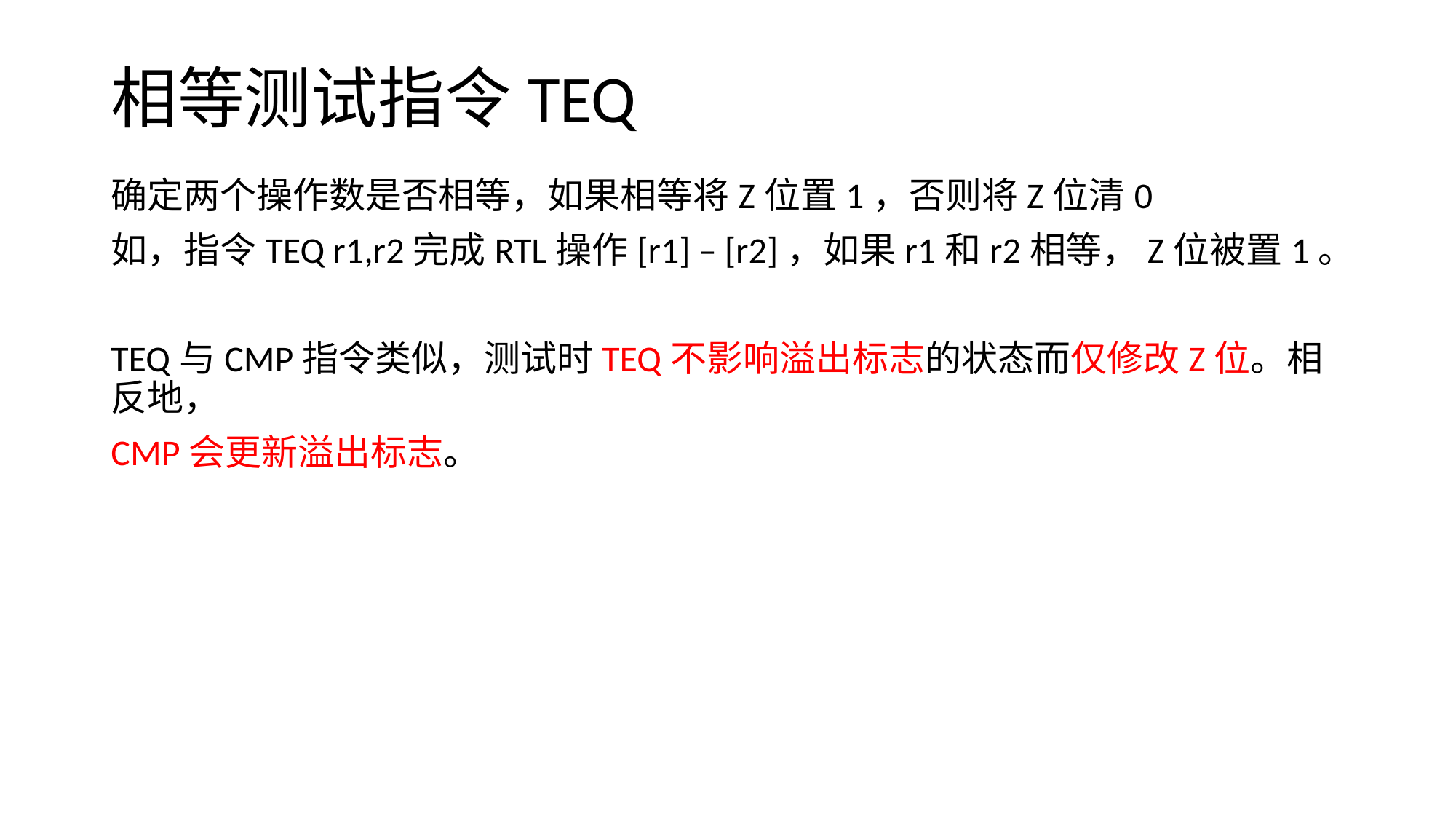

# 相等测试指令TEQ
确定两个操作数是否相等，如果相等将Z位置1，否则将Z位清0
如，指令TEQ r1,r2完成RTL操作[r1] – [r2]，如果r1和r2相等，Z位被置1。

TEQ与CMP指令类似，测试时TEQ不影响溢出标志的状态而仅修改Z位。相反地，
CMP会更新溢出标志。